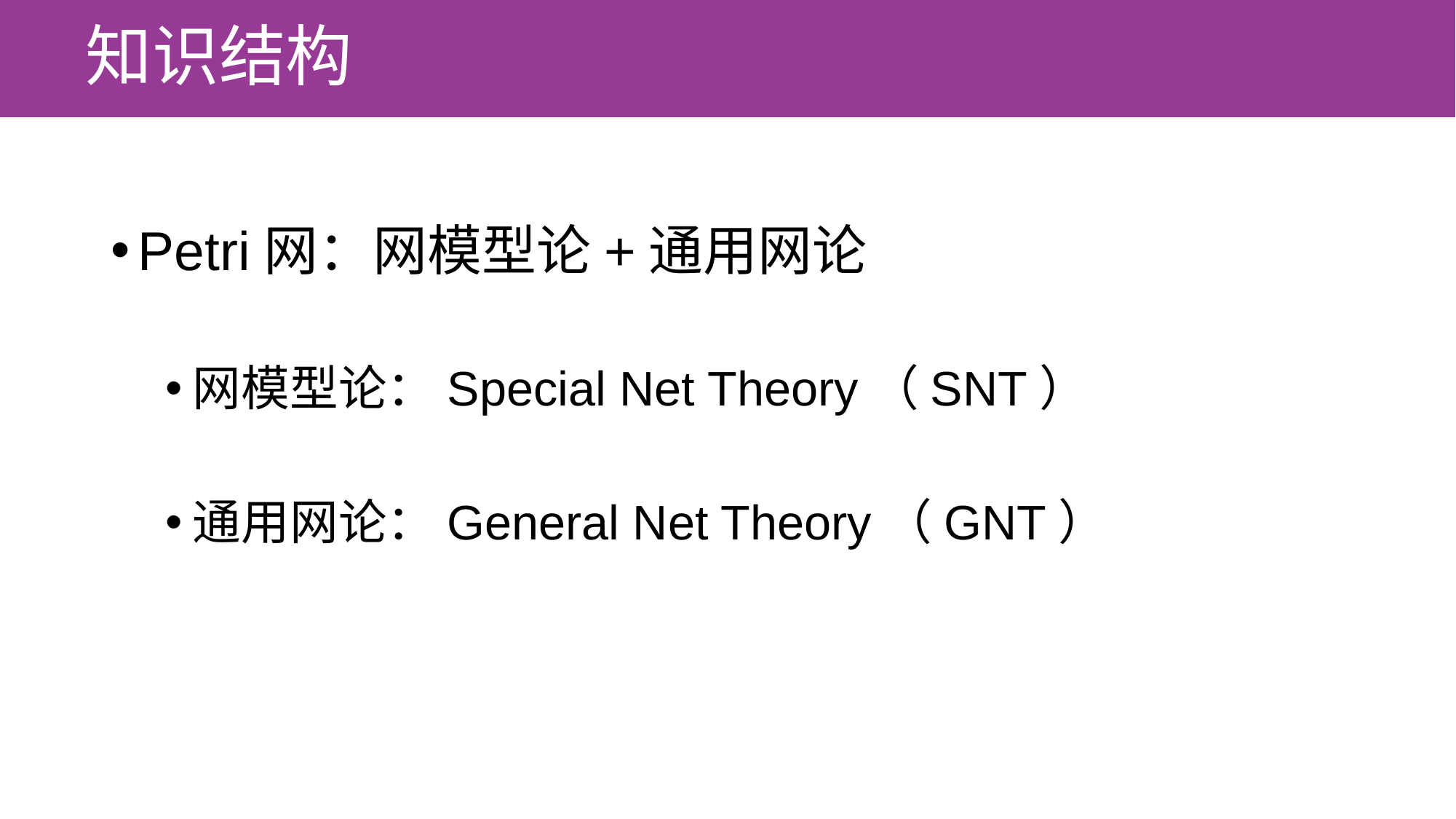

# 知识结构
Petri网：网模型论+通用网论

网模型论：Special Net Theory（SNT）

通用网论：General Net Theory（GNT）